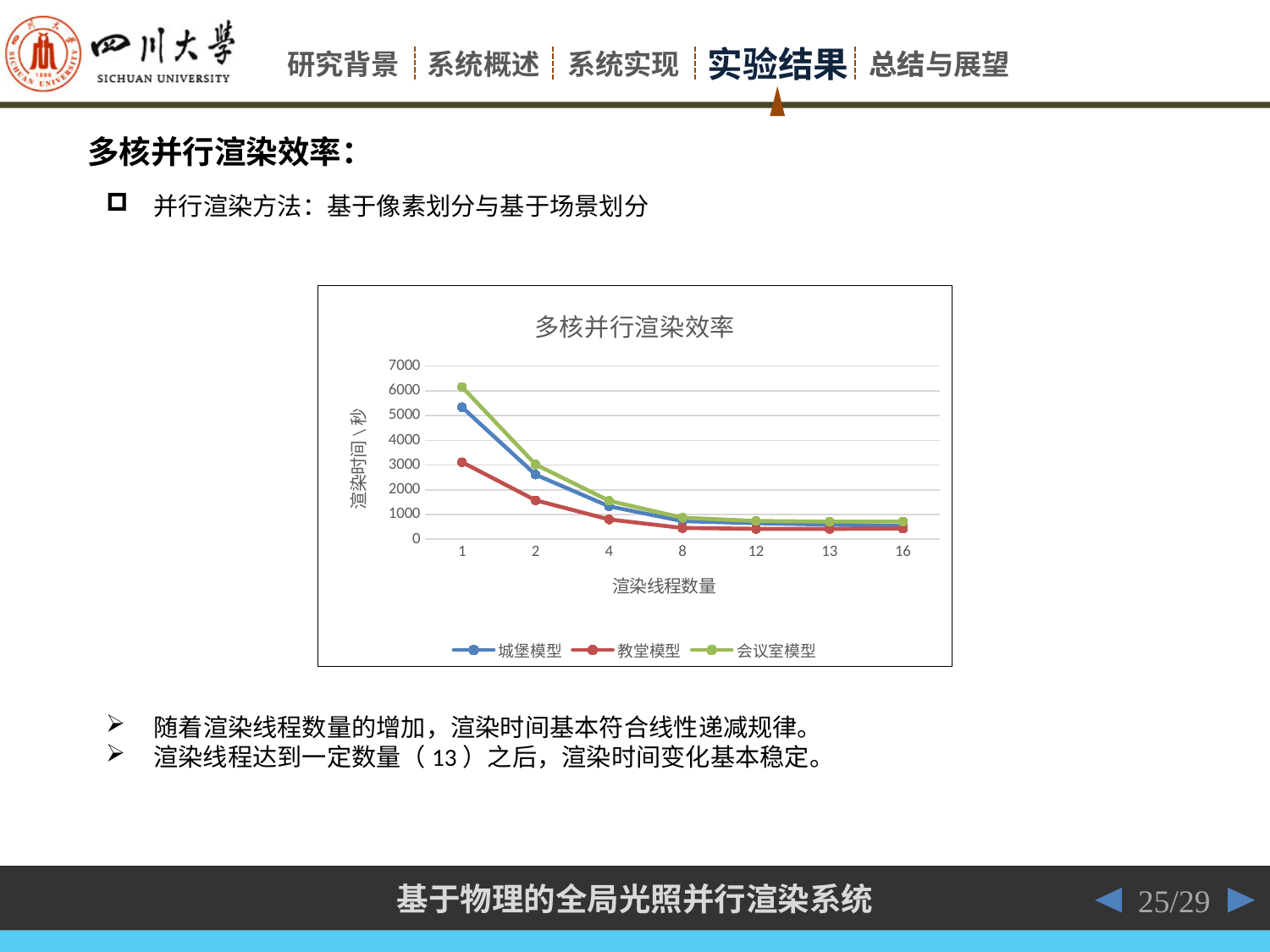

多核并行渲染效率：
并行渲染方法：基于像素划分与基于场景划分

### Chart: 多核并行渲染效率

| Category | 城堡模型 | 教堂模型 | 会议室模型 |
|---|---|---|---|
| 1 | 5337.21 | 3115.64 | 6157.69 |
| 2 | 2612.06 | 1573.77 | 3023.21 |
| 4 | 1332.52 | 799.91 | 1553.6 |
| 8 | 732.83 | 454.41 | 869.88 |
| 12 | 649.41 | 419.97 | 738.56 |
| 13 | 591.42 | 416.53 | 711.67 |
| 16 | 535.69 | 435.6 | 711.67 |
随着渲染线程数量的增加，渲染时间基本符合线性递减规律。
渲染线程达到一定数量（13）之后，渲染时间变化基本稳定。
25/29